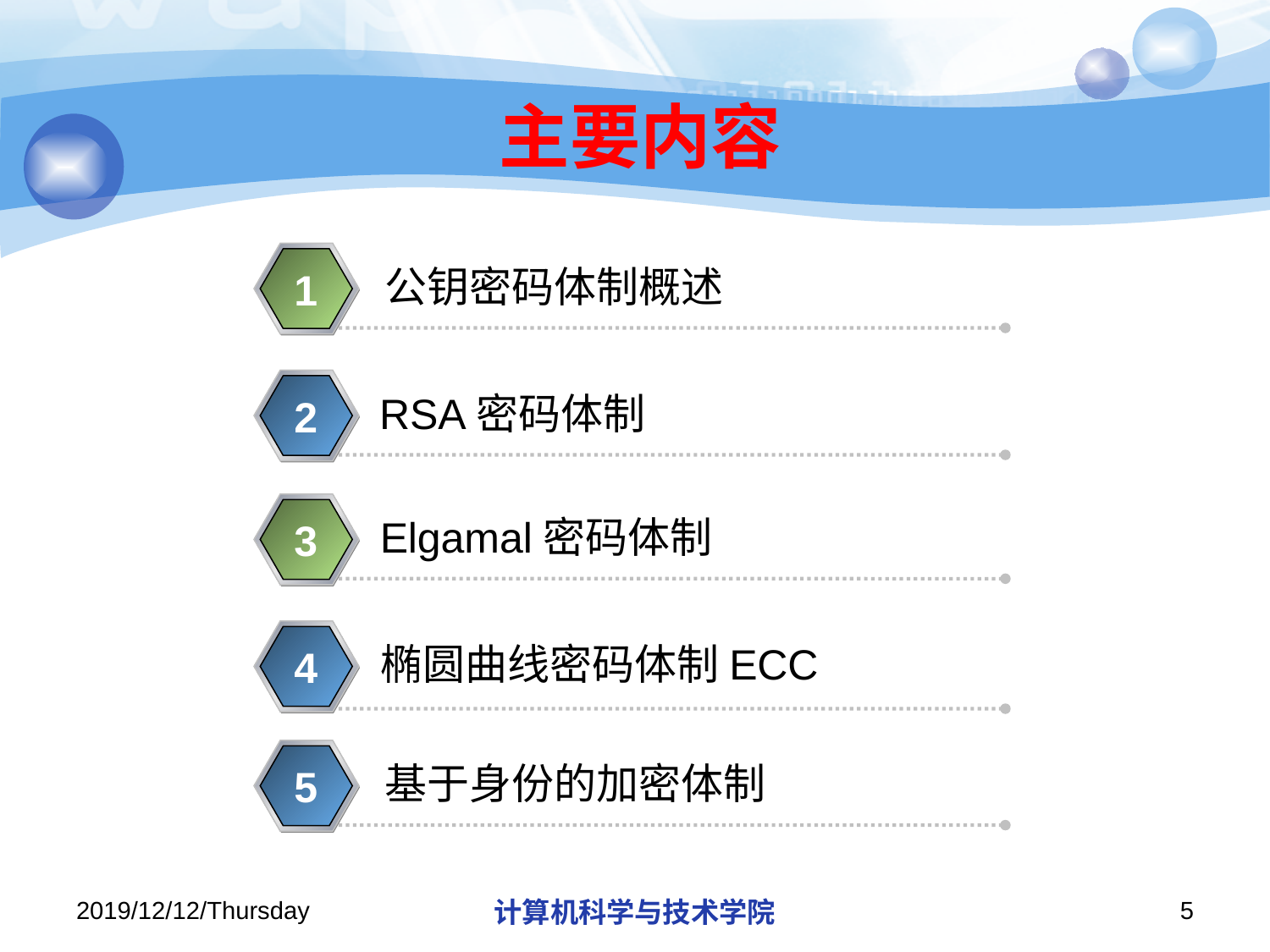

# 主要内容

公钥密码体制概述
1

RSA密码体制
2

Elgamal密码体制
3

椭圆曲线密码体制ECC
4

基于身份的加密体制
5

2019/12/12/Thursday
计算机科学与技术学院
5